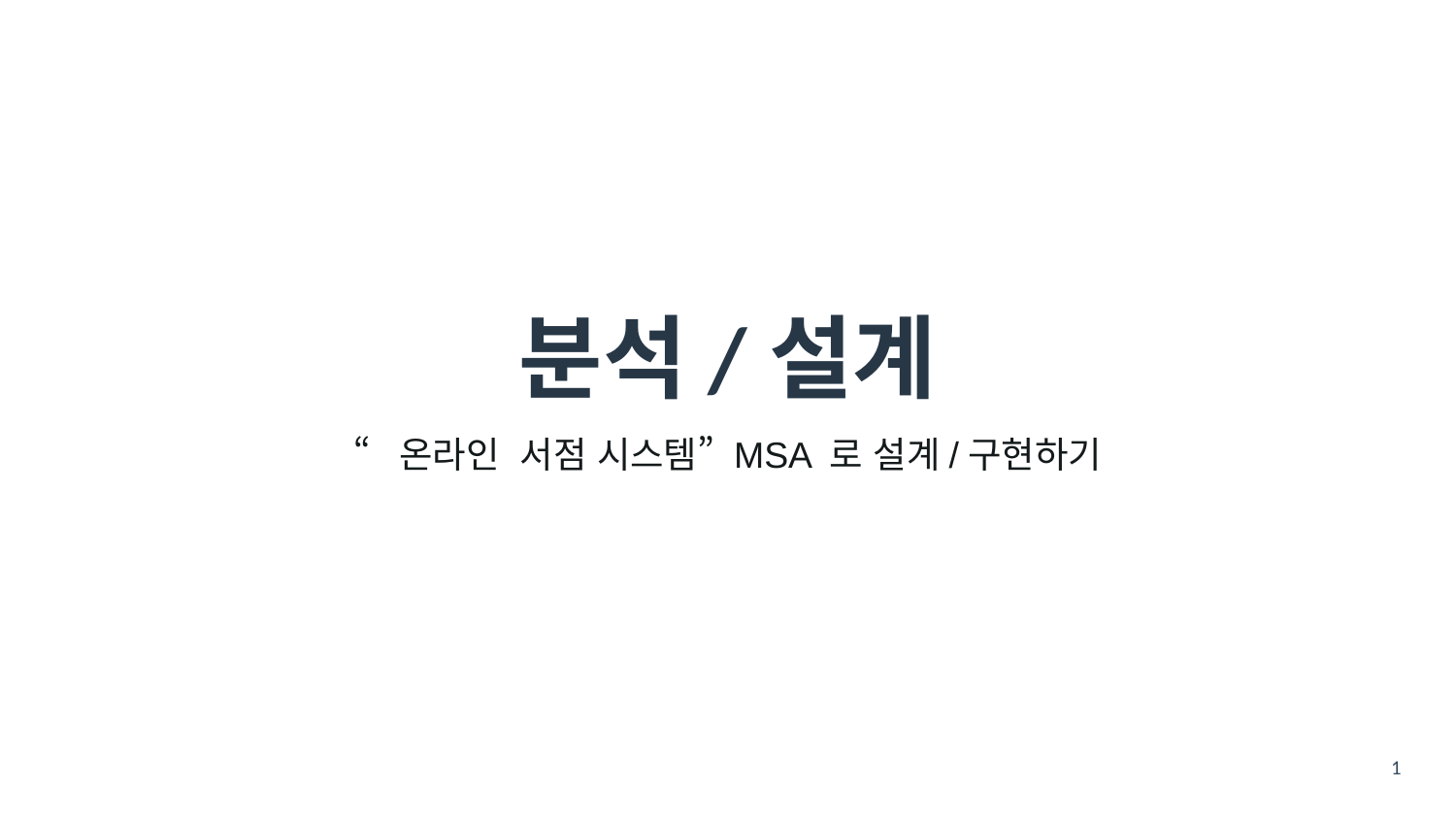

# 분석/설계
“온라인  서점 시스템” MSA 로 설계/구현하기